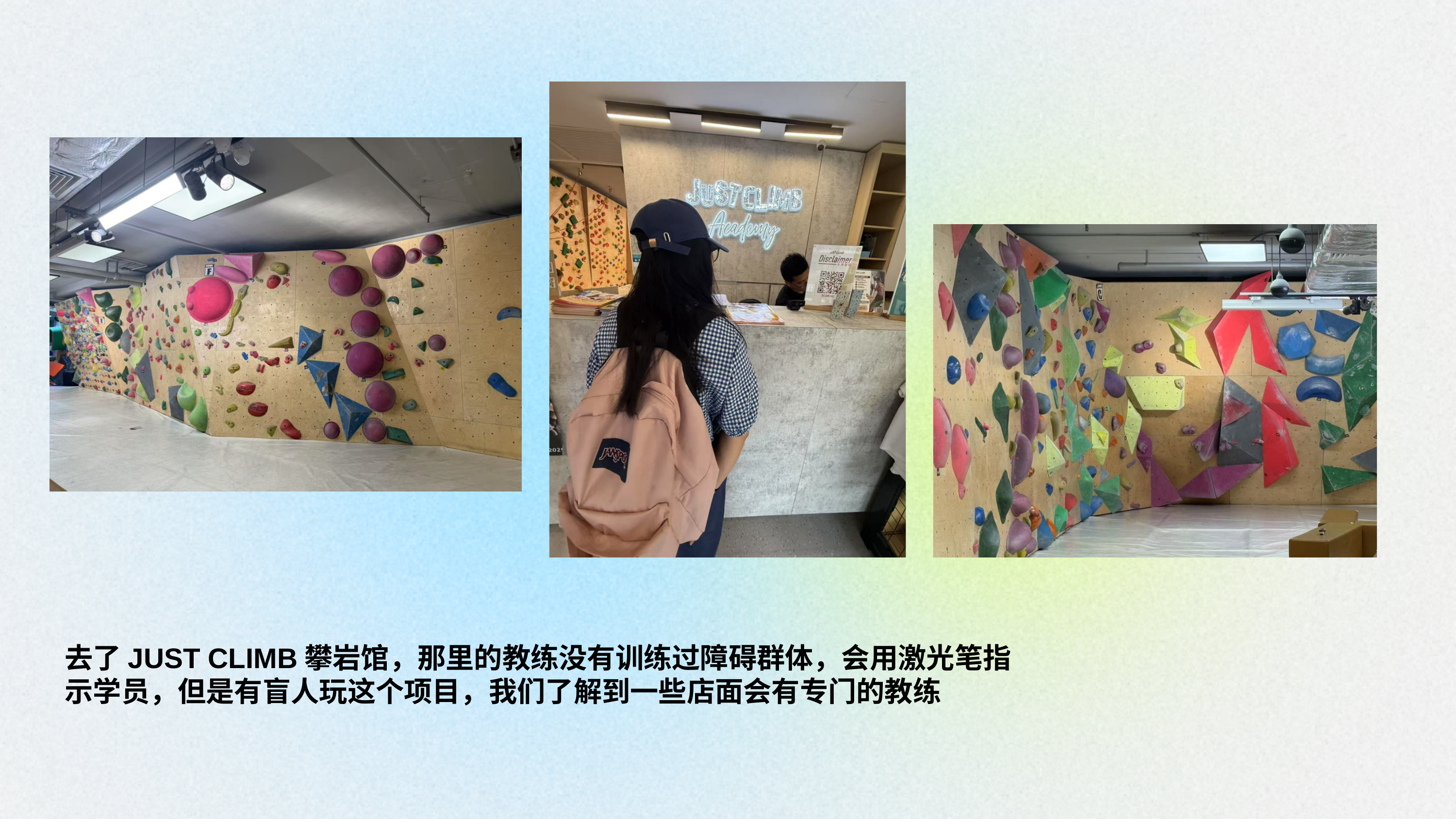

去了JUST CLIMB攀岩馆，那里的教练没有训练过障碍群体，会用激光笔指示学员，但是有盲人玩这个项目，我们了解到一些店面会有专门的教练